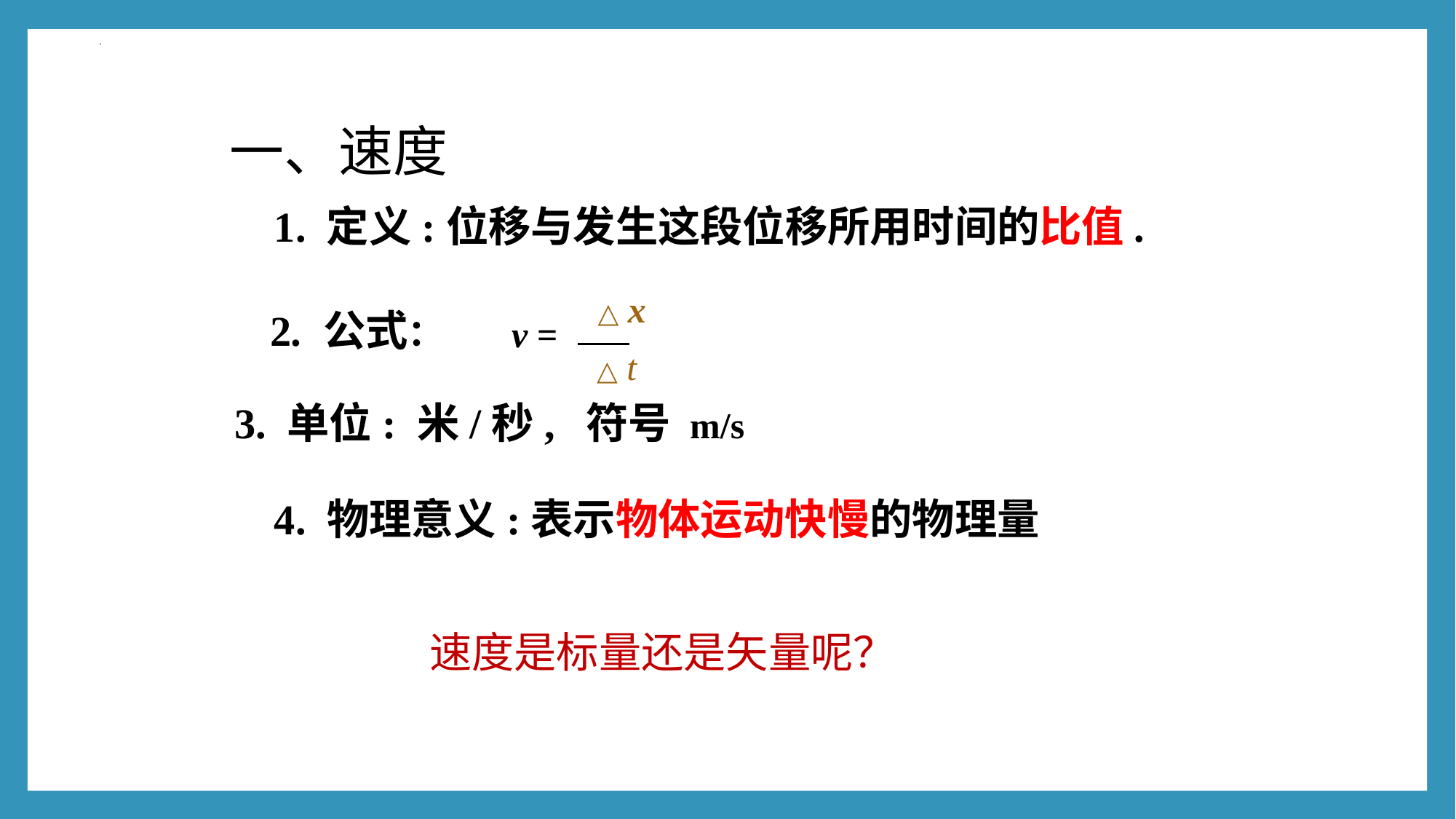

一、速度
1. 定义:位移与发生这段位移所用时间的比值.
△ x
△ t
v =
2. 公式：
3. 单位: 米/秒,  符号 m/s
4. 物理意义:表示物体运动快慢的物理量
速度是标量还是矢量呢？